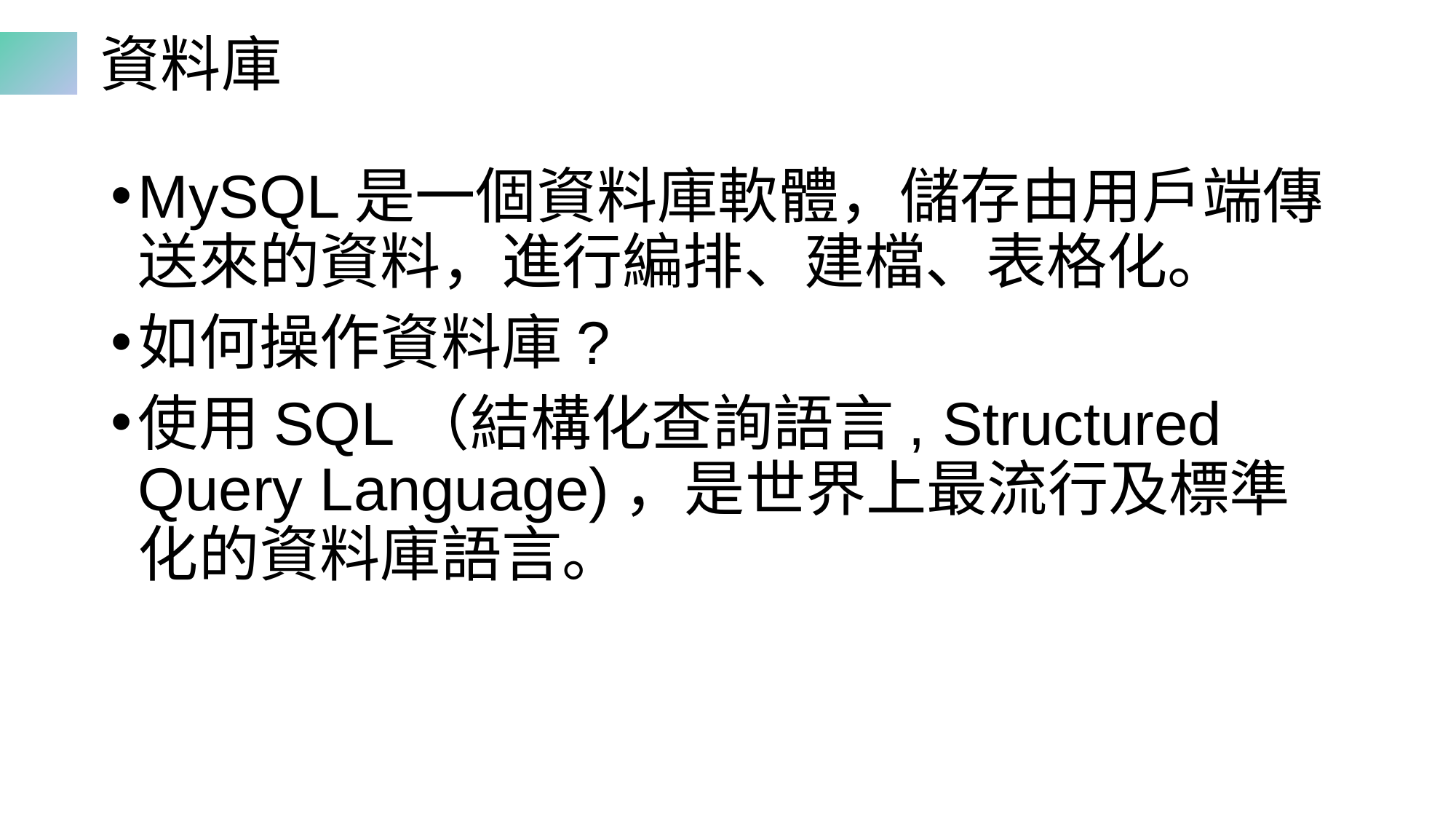

# 資料庫
MySQL是一個資料庫軟體，儲存由用戶端傳送來的資料，進行編排、建檔、表格化。
如何操作資料庫?
使用SQL（結構化查詢語言, Structured Query Language)，是世界上最流行及標準化的資料庫語言。